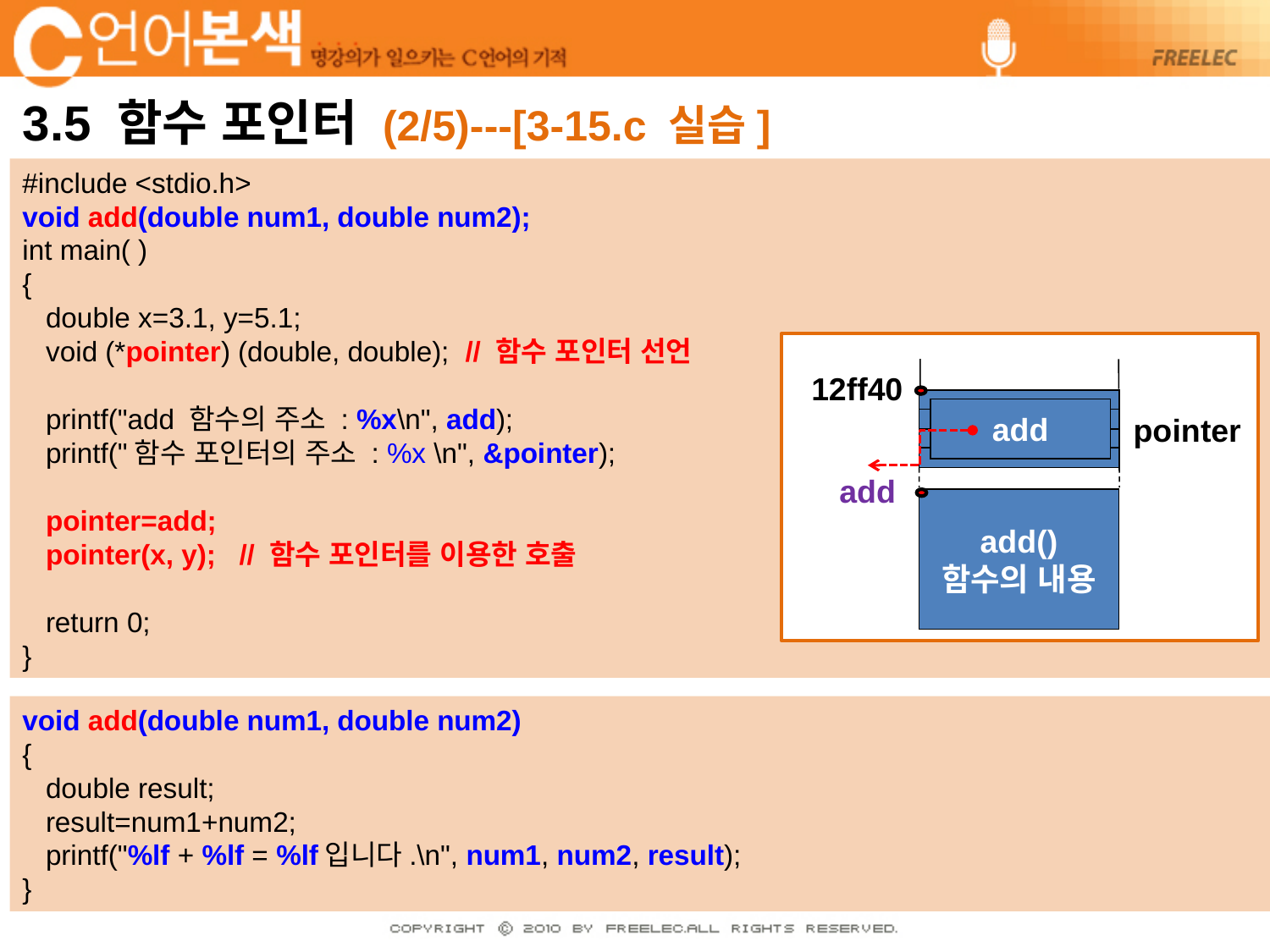

# 3.5 함수 포인터 (2/5)---[3-15.c 실습]
#include <stdio.h>
void add(double num1, double num2);
int main( )
{
   double x=3.1, y=5.1;
   void (*pointer) (double, double);  // 함수 포인터 선언

   printf("add 함수의 주소 : %x\n", add);
   printf("함수 포인터의 주소 : %x \n", &pointer);

   pointer=add;
   pointer(x, y);   // 함수 포인터를 이용한 호출

   return 0;
}

12ff40

add
pointer

add

add()
함수의 내용
void add(double num1, double num2)
{
   double result;
   result=num1+num2;
   printf("%lf + %lf = %lf입니다.\n", num1, num2, result);
}